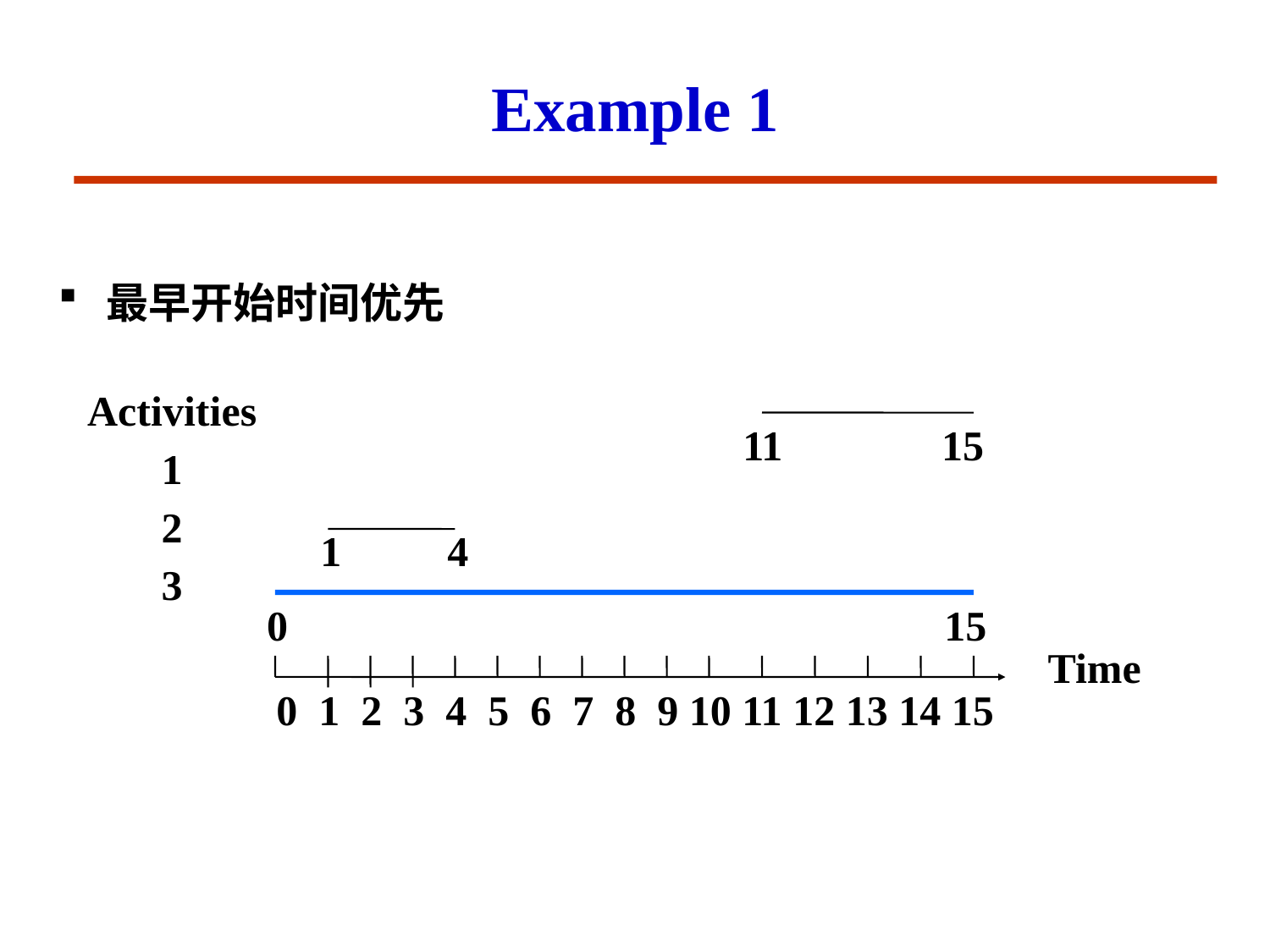

# Example 1
最早开始时间优先
Activities
       1
       2
       3
11               15

1          4

 0                                                              15

Time

0  1  2  3  4  5  6  7  8  9 10 11 12 13 14 15